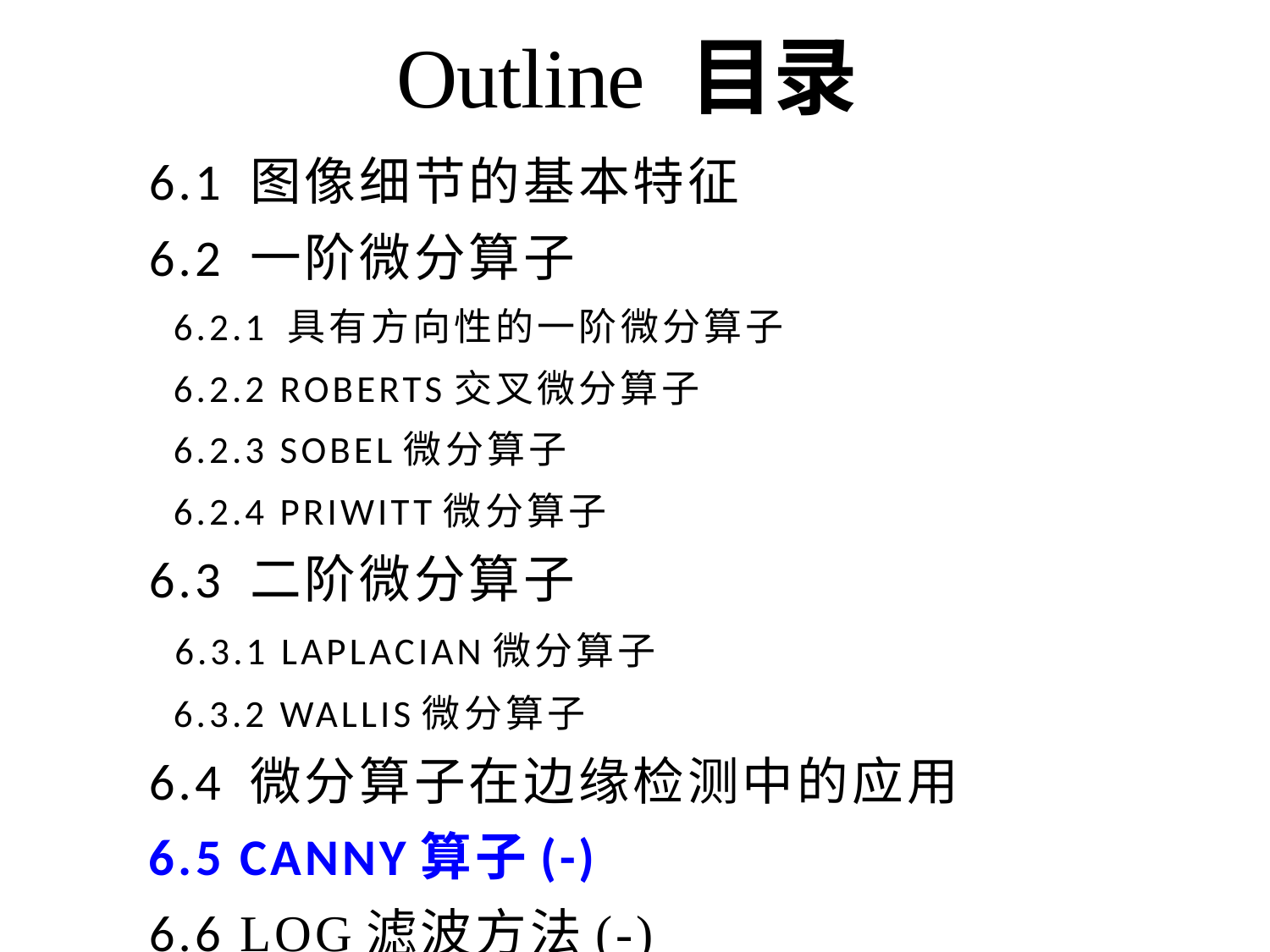

Outline 目录
6.1 图像细节的基本特征
6.2 一阶微分算子
  6.2.1 具有方向性的一阶微分算子
  6.2.2 Roberts交叉微分算子
  6.2.3 Sobel微分算子
  6.2.4 Priwitt微分算子
6.3 二阶微分算子
  6.3.1 Laplacian微分算子
  6.3.2 Wallis微分算子
6.4 微分算子在边缘检测中的应用
6.5 Canny算子(-)
6.6 LOG滤波方法(-)